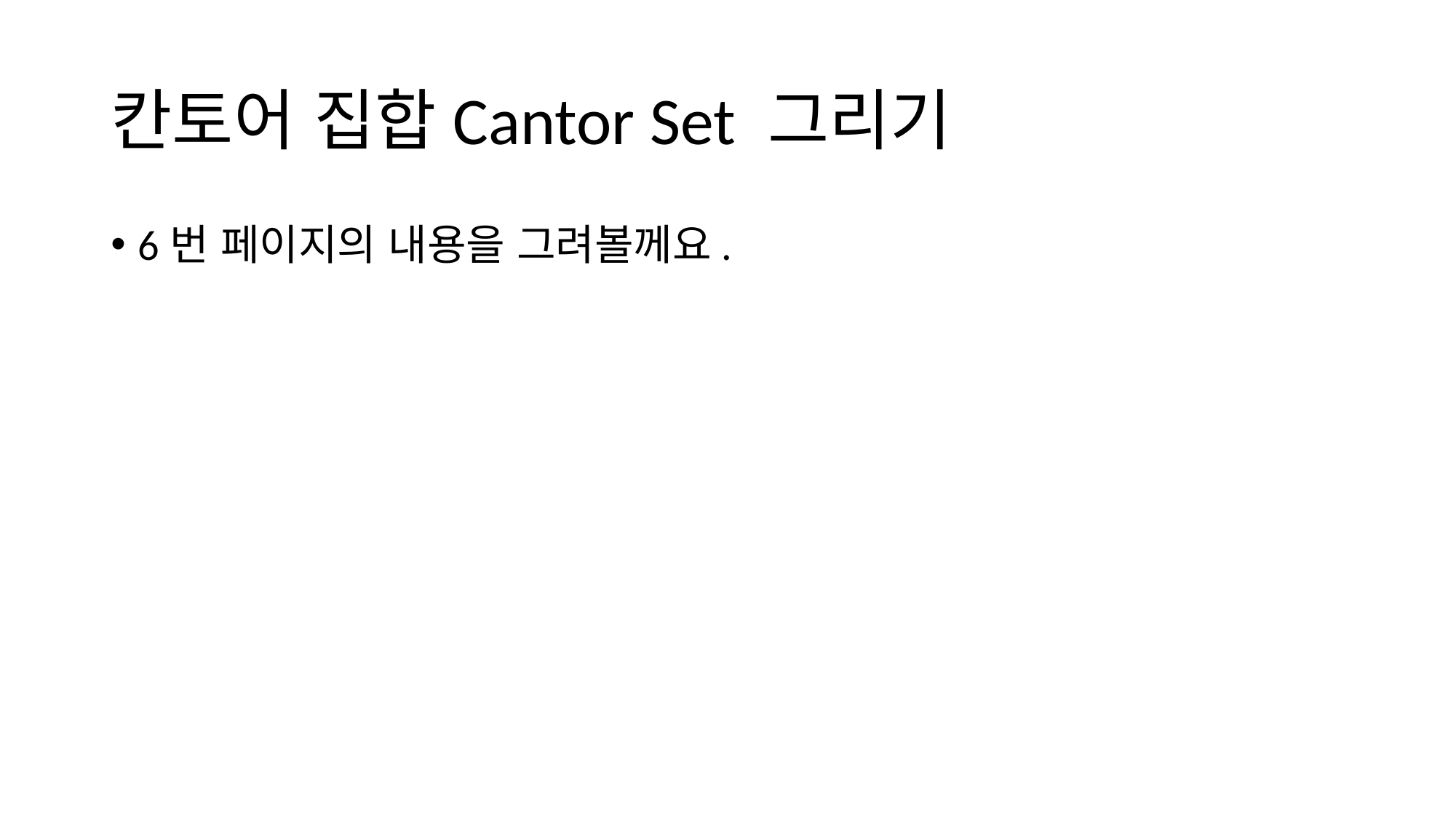

# 칸토어 집합Cantor Set 그리기
6번 페이지의 내용을 그려볼께요.